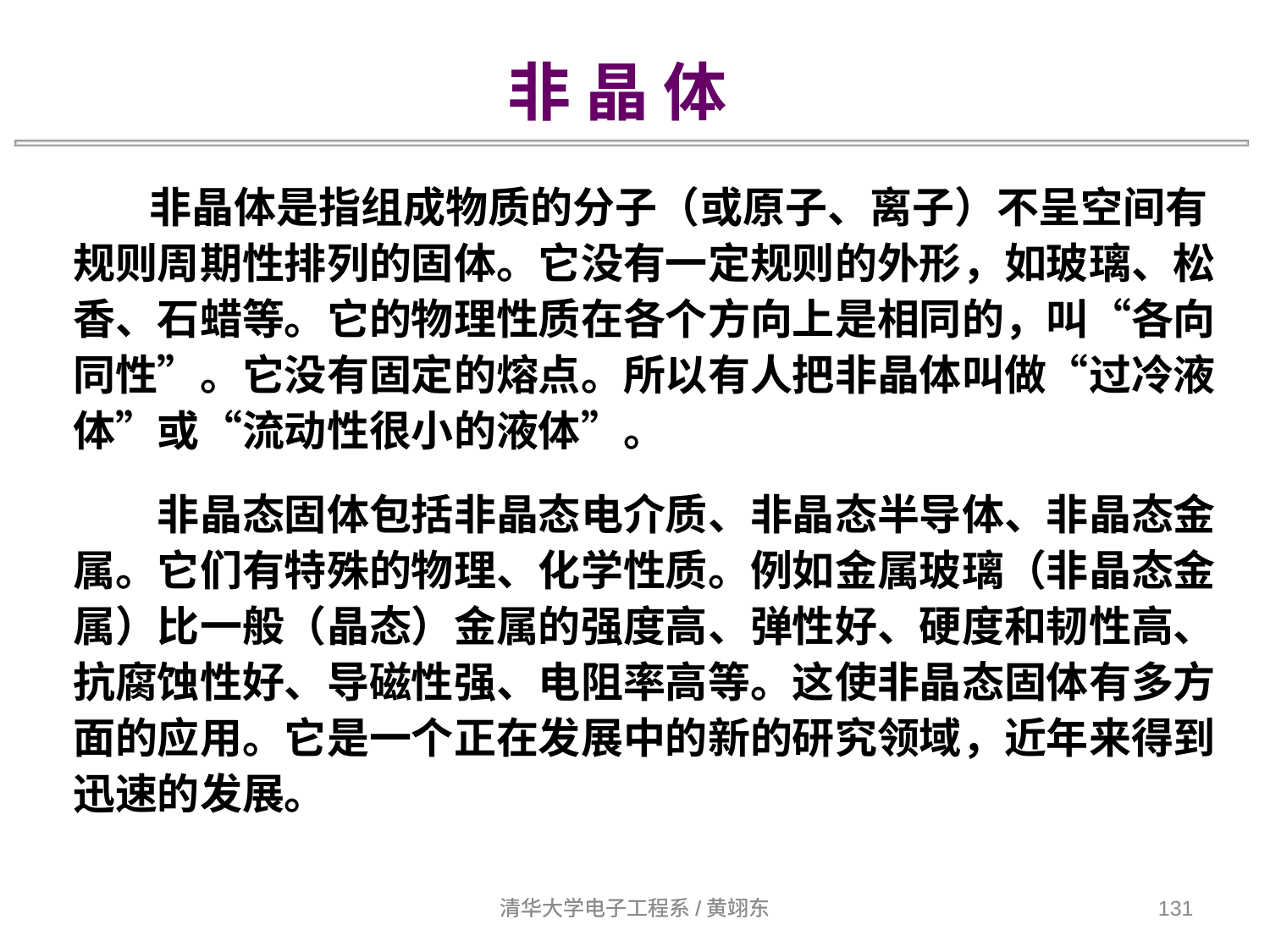

非 晶 体

       非晶体是指组成物质的分子（或原子、离子）不呈空间有规则周期性排列的固体。它没有一定规则的外形，如玻璃、松香、石蜡等。它的物理性质在各个方向上是相同的，叫“各向同性”。它没有固定的熔点。所以有人把非晶体叫做“过冷液体”或“流动性很小的液体”。
　　非晶态固体包括非晶态电介质、非晶态半导体、非晶态金属。它们有特殊的物理、化学性质。例如金属玻璃（非晶态金属）比一般（晶态）金属的强度高、弹性好、硬度和韧性高、抗腐蚀性好、导磁性强、电阻率高等。这使非晶态固体有多方面的应用。它是一个正在发展中的新的研究领域，近年来得到迅速的发展。
清华大学电子工程系/黄翊东
清华大学电子工程系/黄翊东
131